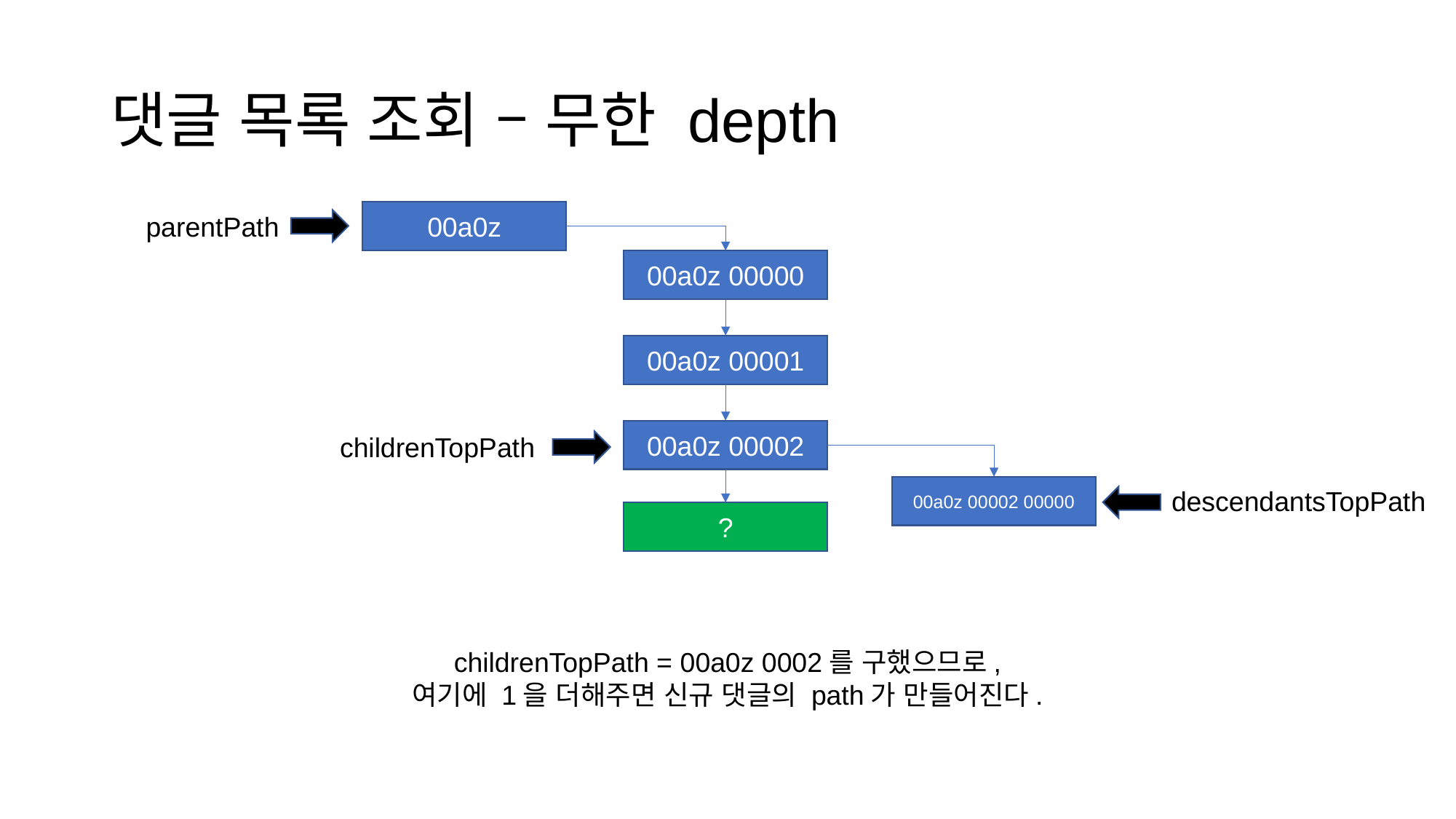

# 댓글 목록 조회 – 무한 depth
00a0z
parentPath

00a0z 00000
00a0z 00001
00a0z 00002
childrenTopPath

00a0z 00002 00000
descendantsTopPath

?
childrenTopPath = 00a0z 0002를 구했으므로,
여기에 1을 더해주면 신규 댓글의 path가 만들어진다.